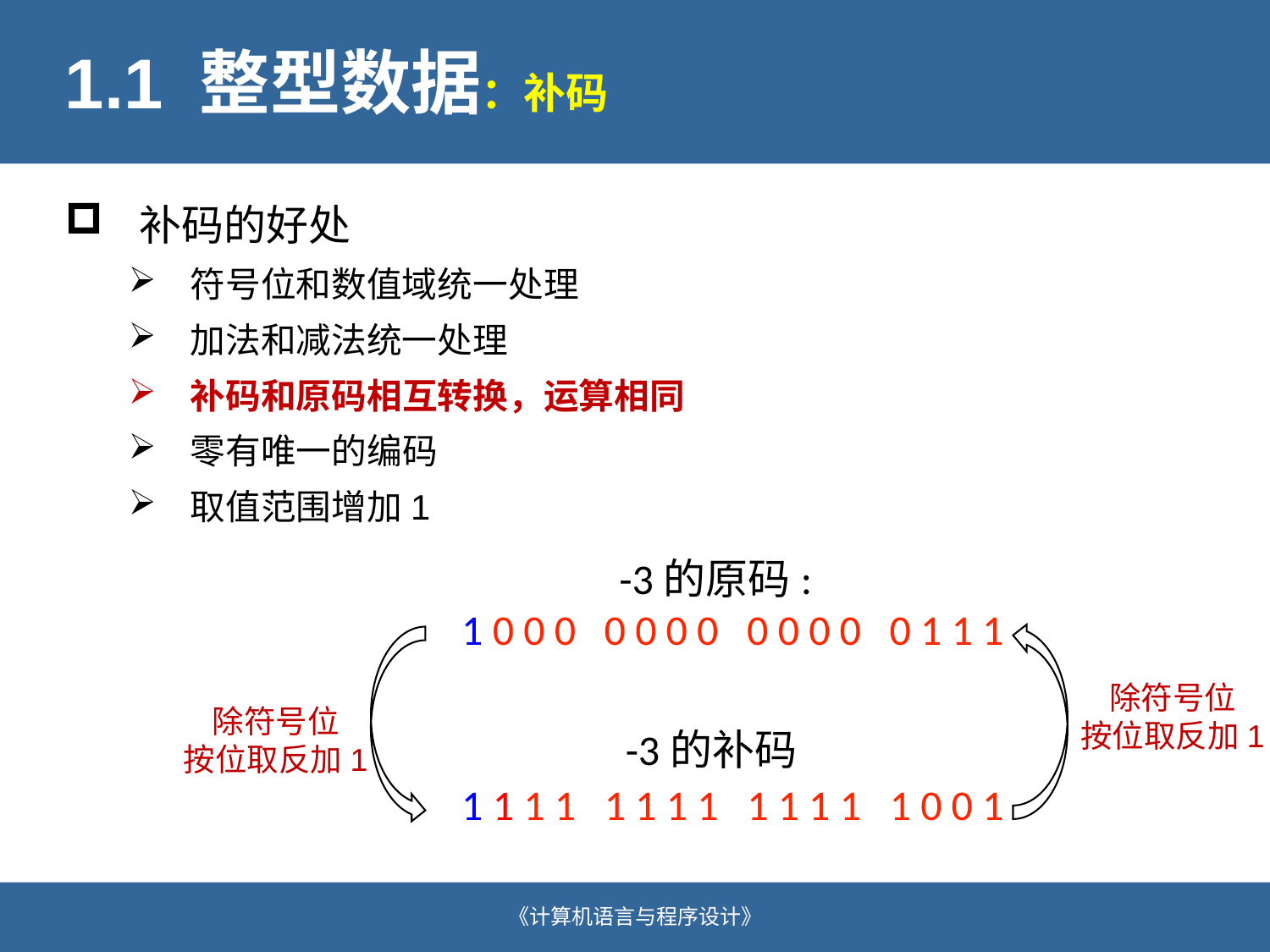

# 1.1 整型数据：补码
补码的好处
符号位和数值域统一处理
加法和减法统一处理
补码和原码相互转换，运算相同
零有唯一的编码
取值范围增加1
-3的原码:
1 0 0 0   0 0 0 0   0 0 0 0   0 1 1 1

除符号位
按位取反加1
除符号位
按位取反加1
-3的补码
1 1 1 1   1 1 1 1   1 1 1 1   1 0 0 1

《计算机语言与程序设计》
54